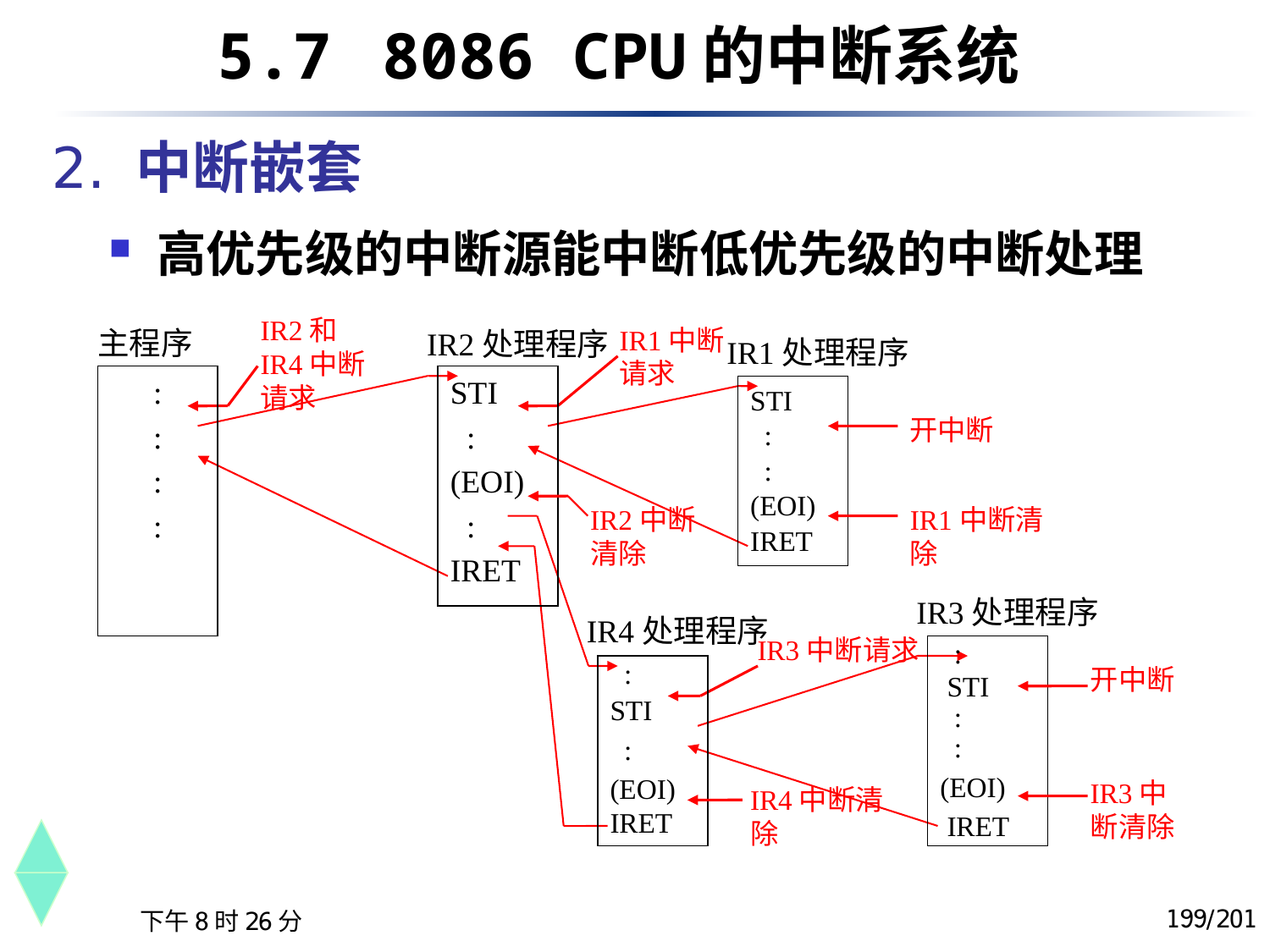

5.7	 8086 CPU的中断系统
# 2. 中断嵌套
高优先级的中断源能中断低优先级的中断处理
IR2和IR4中断请求
IR1中断请求
主程序
:
:
:
:
IR2处理程序
STI
  :
(EOI)
  :
IRET
IR1处理程序
STI
  :
  :
(EOI)
IRET

开中断

IR2中断清除
IR1中断清除

IR3处理程序
  :
 STI
  :
  :
(EOI)
 IRET
IR4处理程序
  :
STI
  :
(EOI)
IRET
IR3中断请求

开中断

IR3中断清除

IR4中断清除

199/201
下午8时26分